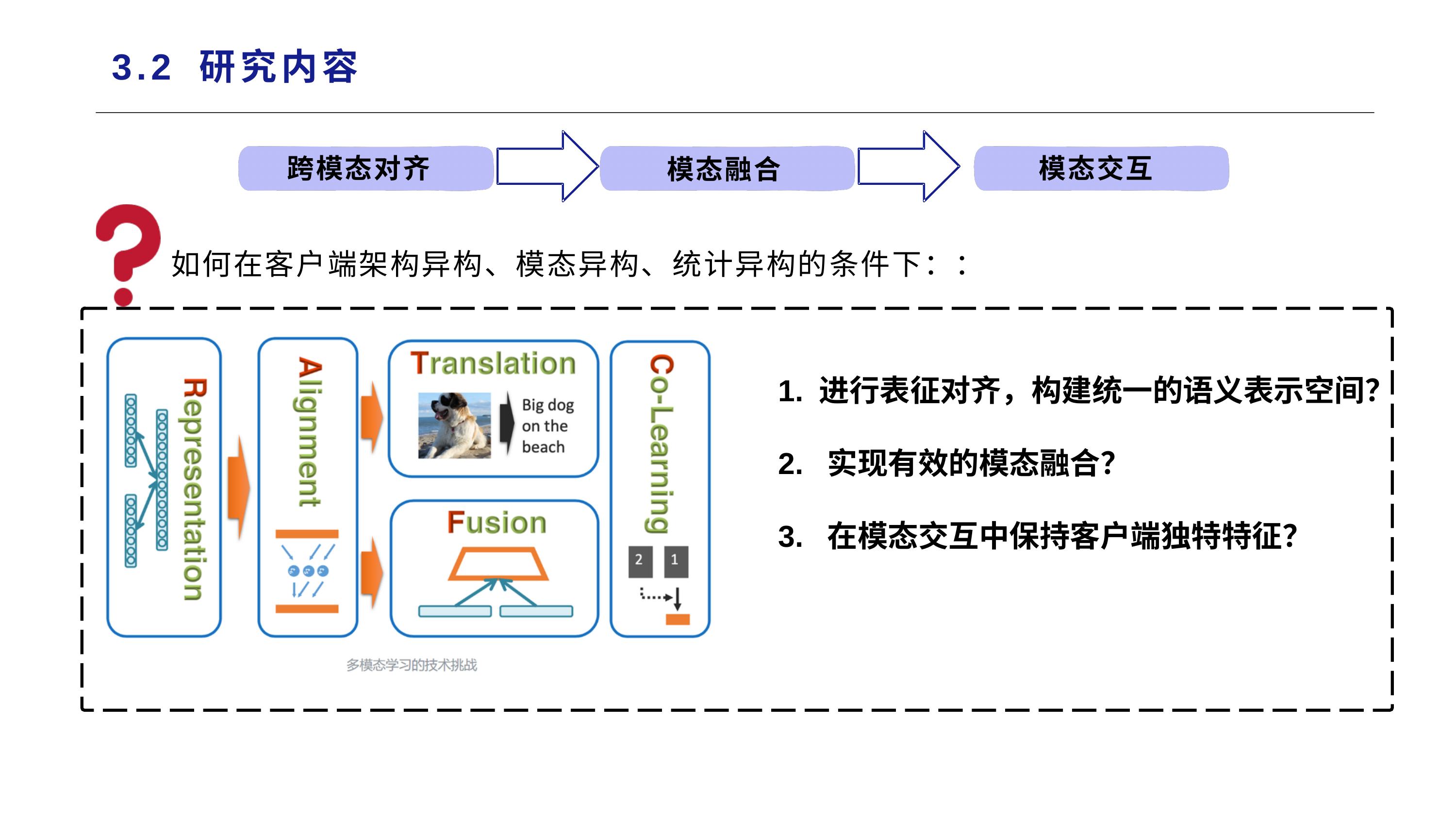

3.2 研究内容

跨模态对齐
模态交互
模态融合

如何在客户端架构异构、模态异构、统计异构的条件下：：

1. 进行表征对齐，构建统一的语义表示空间？

2.  实现有效的模态融合？

3.  在模态交互中保持客户端独特特征？